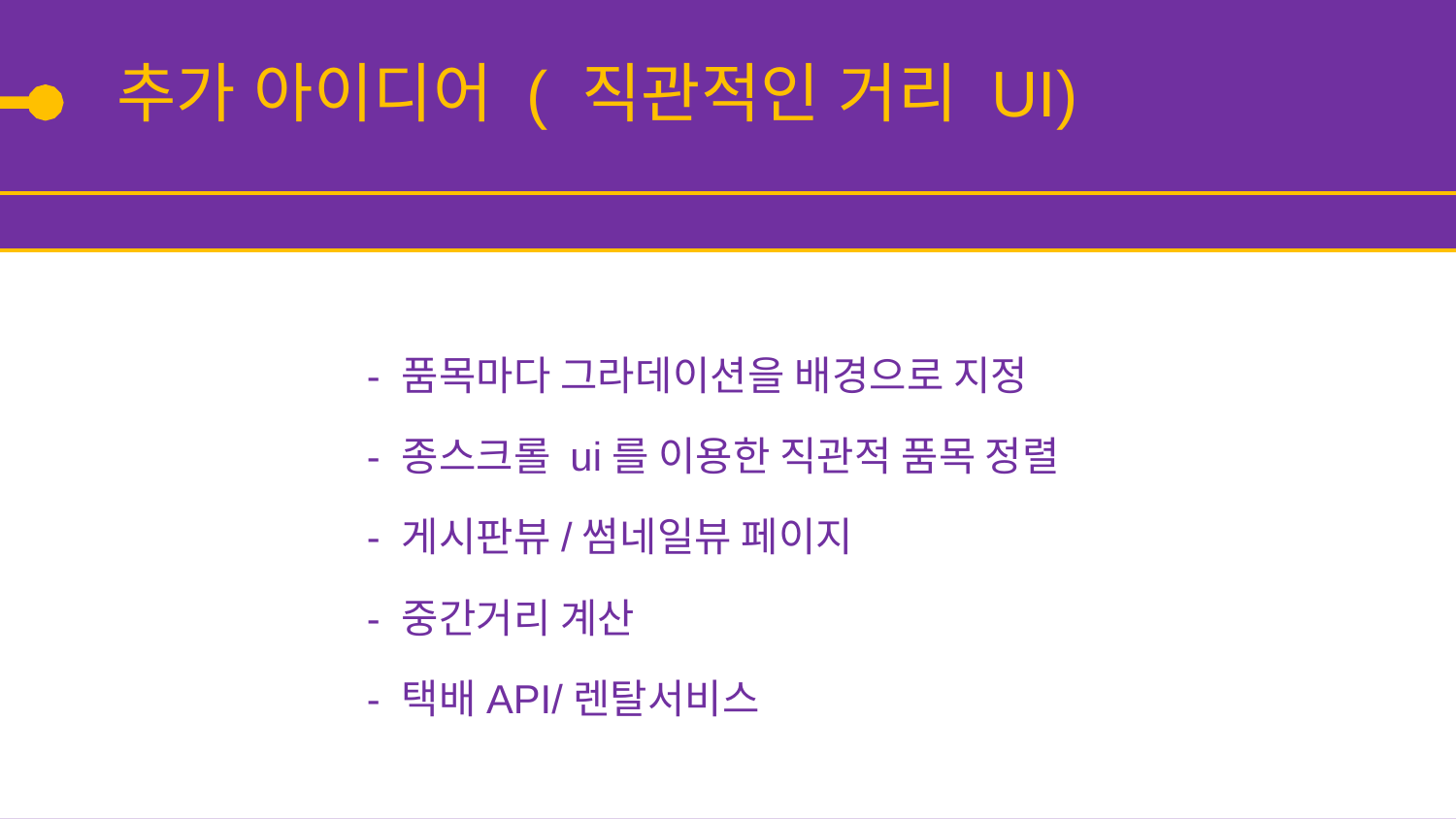

추가 아이디어 ( 직관적인 거리 UI)

- 품목마다 그라데이션을 배경으로 지정
- 종스크롤 ui를 이용한 직관적 품목 정렬
- 게시판뷰/썸네일뷰 페이지
- 중간거리 계산
- 택배API/렌탈서비스